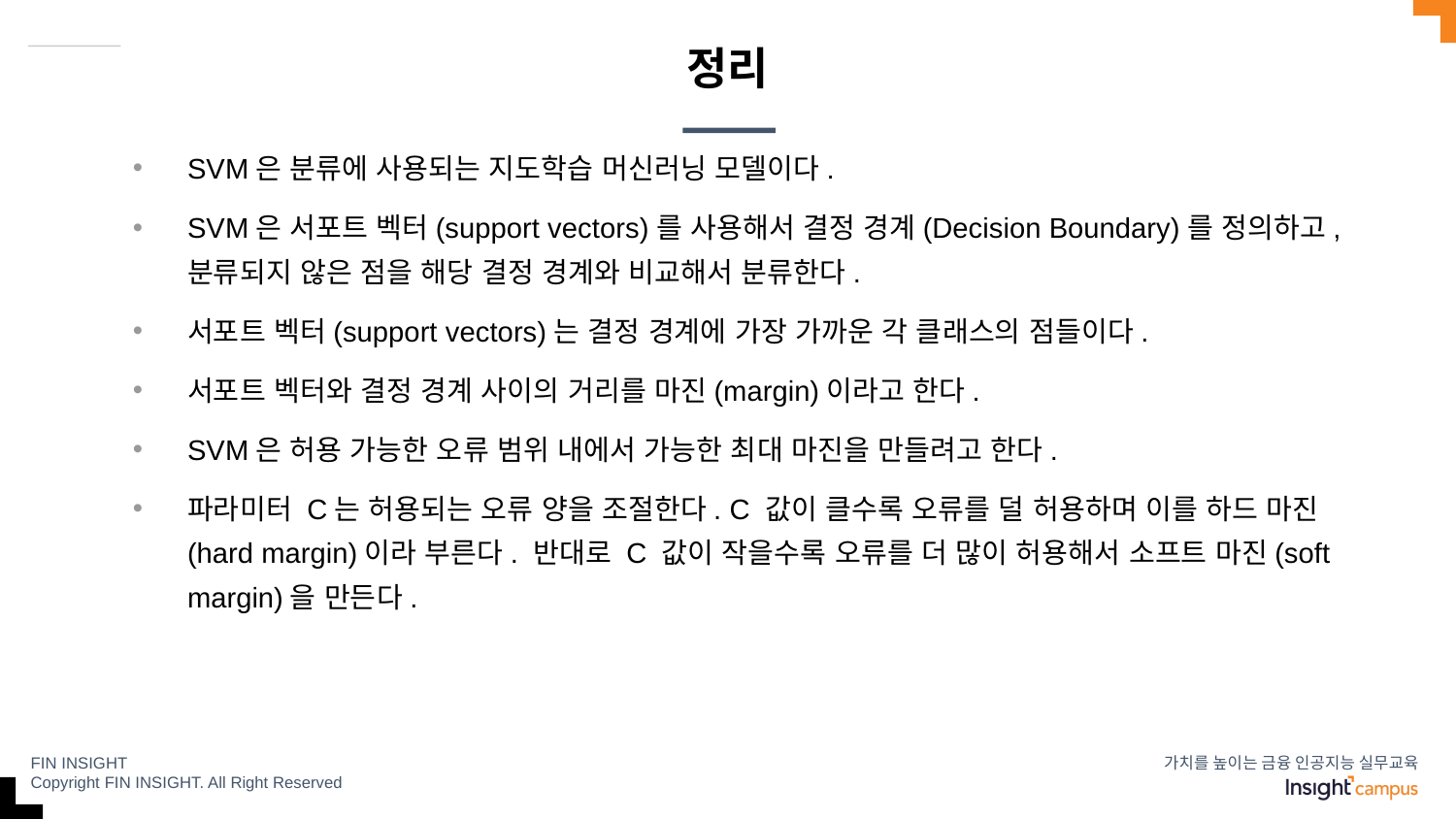

# 정리
SVM은 분류에 사용되는 지도학습 머신러닝 모델이다.
SVM은 서포트 벡터(support vectors)를 사용해서 결정 경계(Decision Boundary)를 정의하고, 분류되지 않은 점을 해당 결정 경계와 비교해서 분류한다.
서포트 벡터(support vectors)는 결정 경계에 가장 가까운 각 클래스의 점들이다.
서포트 벡터와 결정 경계 사이의 거리를 마진(margin)이라고 한다.
SVM은 허용 가능한 오류 범위 내에서 가능한 최대 마진을 만들려고 한다.
파라미터 C는 허용되는 오류 양을 조절한다. C 값이 클수록 오류를 덜 허용하며 이를 하드 마진(hard margin)이라 부른다. 반대로 C 값이 작을수록 오류를 더 많이 허용해서 소프트 마진(soft margin)을 만든다.